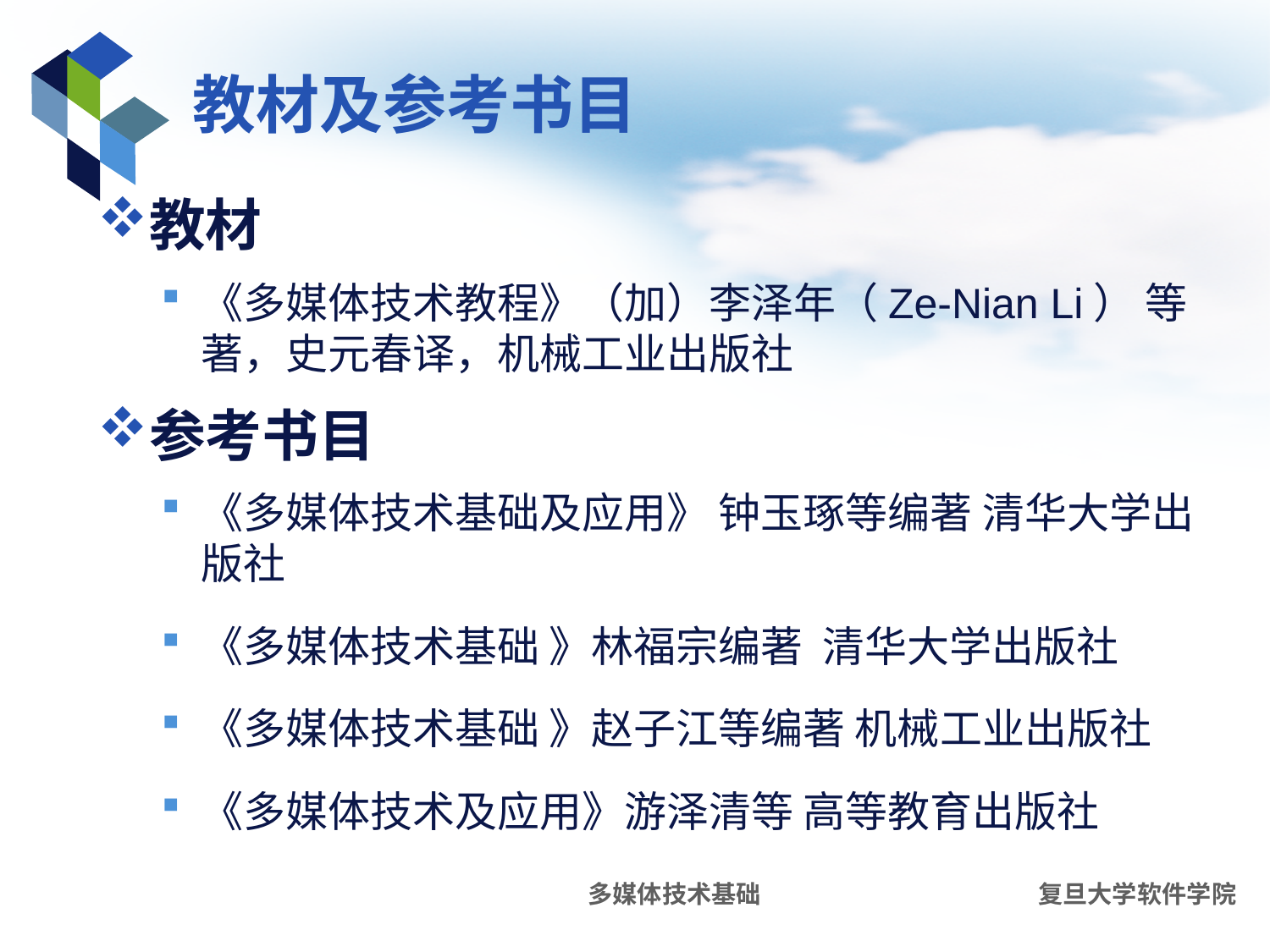

# 教材及参考书目
教材
《多媒体技术教程》（加）李泽年（Ze-Nian Li） 等著，史元春译，机械工业出版社
参考书目
《多媒体技术基础及应用》 钟玉琢等编著 清华大学出版社
《多媒体技术基础 》林福宗编著  清华大学出版社
《多媒体技术基础 》赵子江等编著 机械工业出版社
《多媒体技术及应用》游泽清等 高等教育出版社

多媒体技术基础